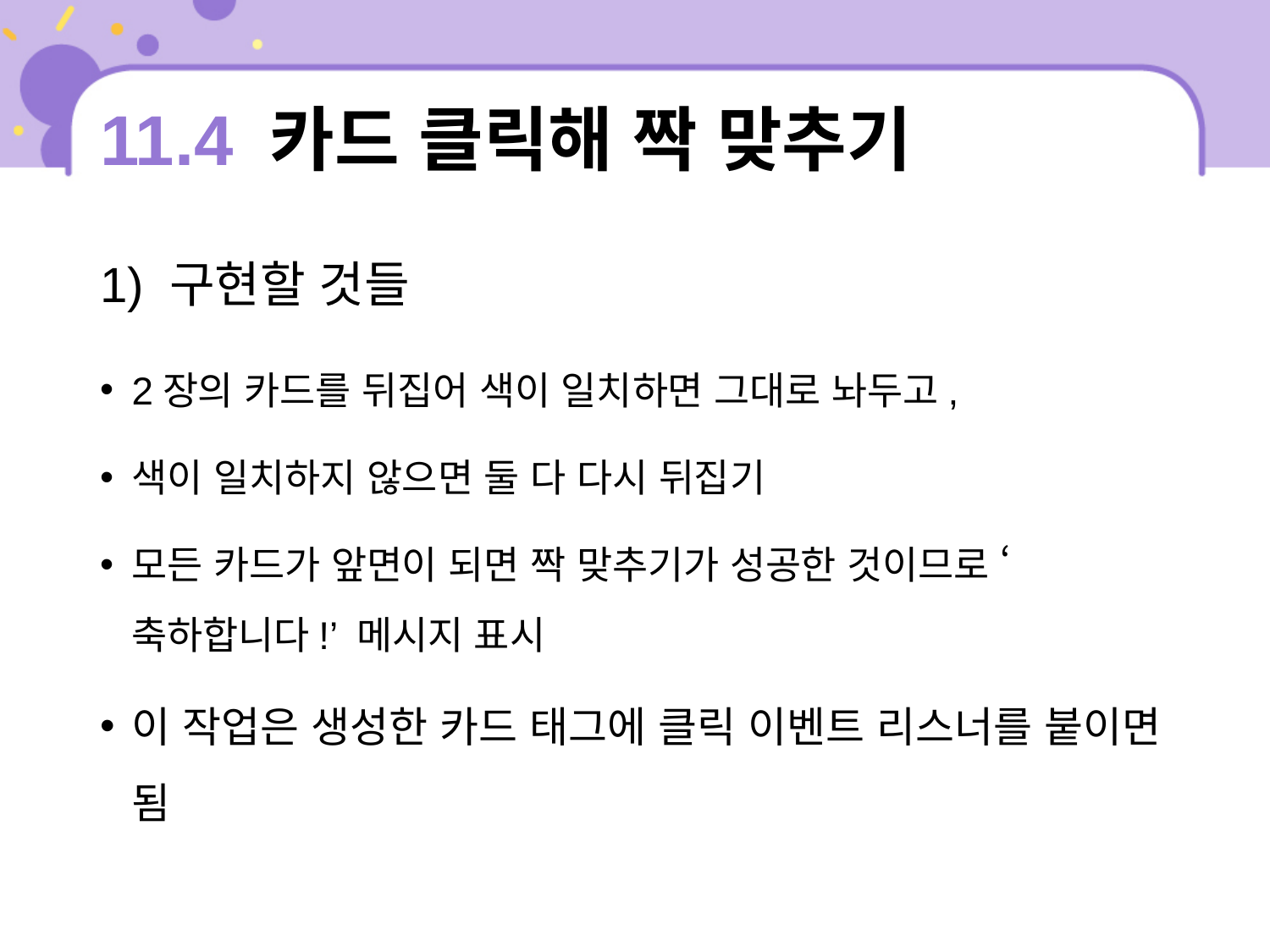

# 11.4 카드 클릭해 짝 맞추기
1) 구현할 것들
2장의 카드를 뒤집어 색이 일치하면 그대로 놔두고,
색이 일치하지 않으면 둘 다 다시 뒤집기
모든 카드가 앞면이 되면 짝 맞추기가 성공한 것이므로 ‘축하합니다!’ 메시지 표시
이 작업은 생성한 카드 태그에 클릭 이벤트 리스너를 붙이면 됨